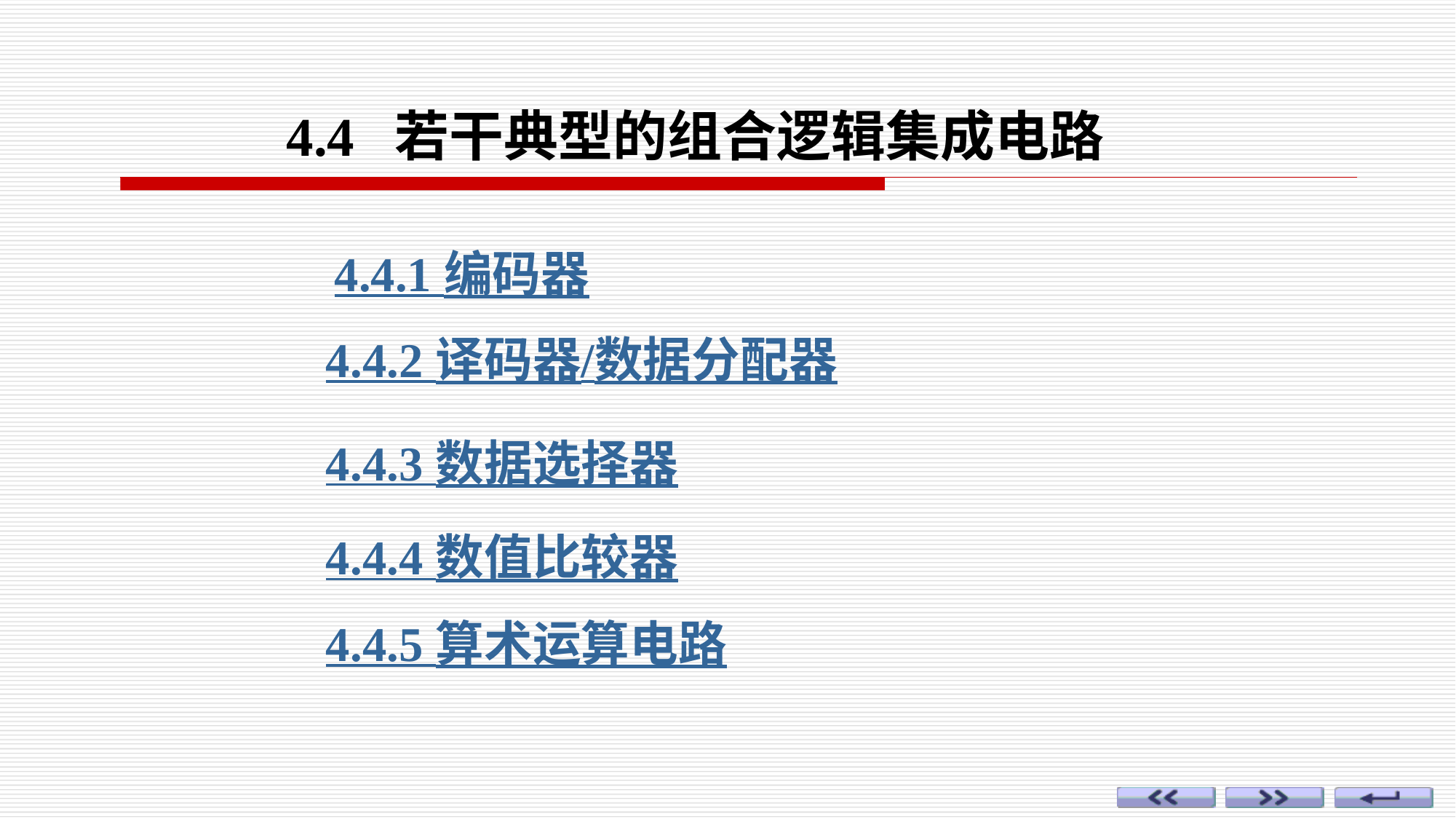

4.4  若干典型的组合逻辑集成电路
4.4.1 编码器
4.4.2 译码器/数据分配器
4.4.3 数据选择器
4.4.4 数值比较器
4.4.5 算术运算电路